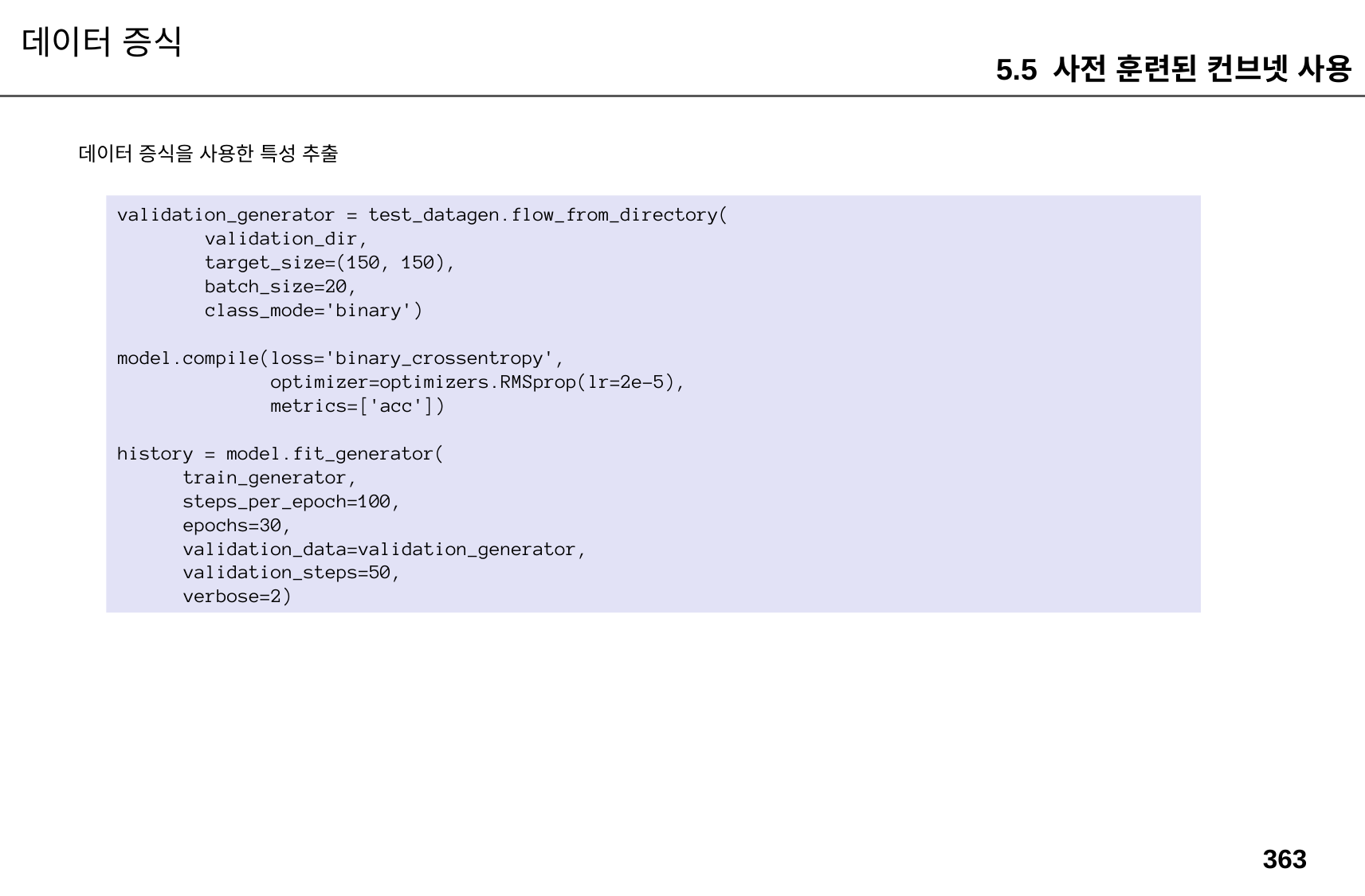

데이터 증식
5.5 사전 훈련된 컨브넷 사용
데이터 증식을 사용한 특성 추출
validation_generator = test_datagen.flow_from_directory(
        validation_dir,
        target_size=(150, 150),
        batch_size=20,
        class_mode='binary')

model.compile(loss='binary_crossentropy',
              optimizer=optimizers.RMSprop(lr=2e-5),
              metrics=['acc'])

history = model.fit_generator(
      train_generator,
      steps_per_epoch=100,
      epochs=30,
      validation_data=validation_generator,
      validation_steps=50,
      verbose=2)